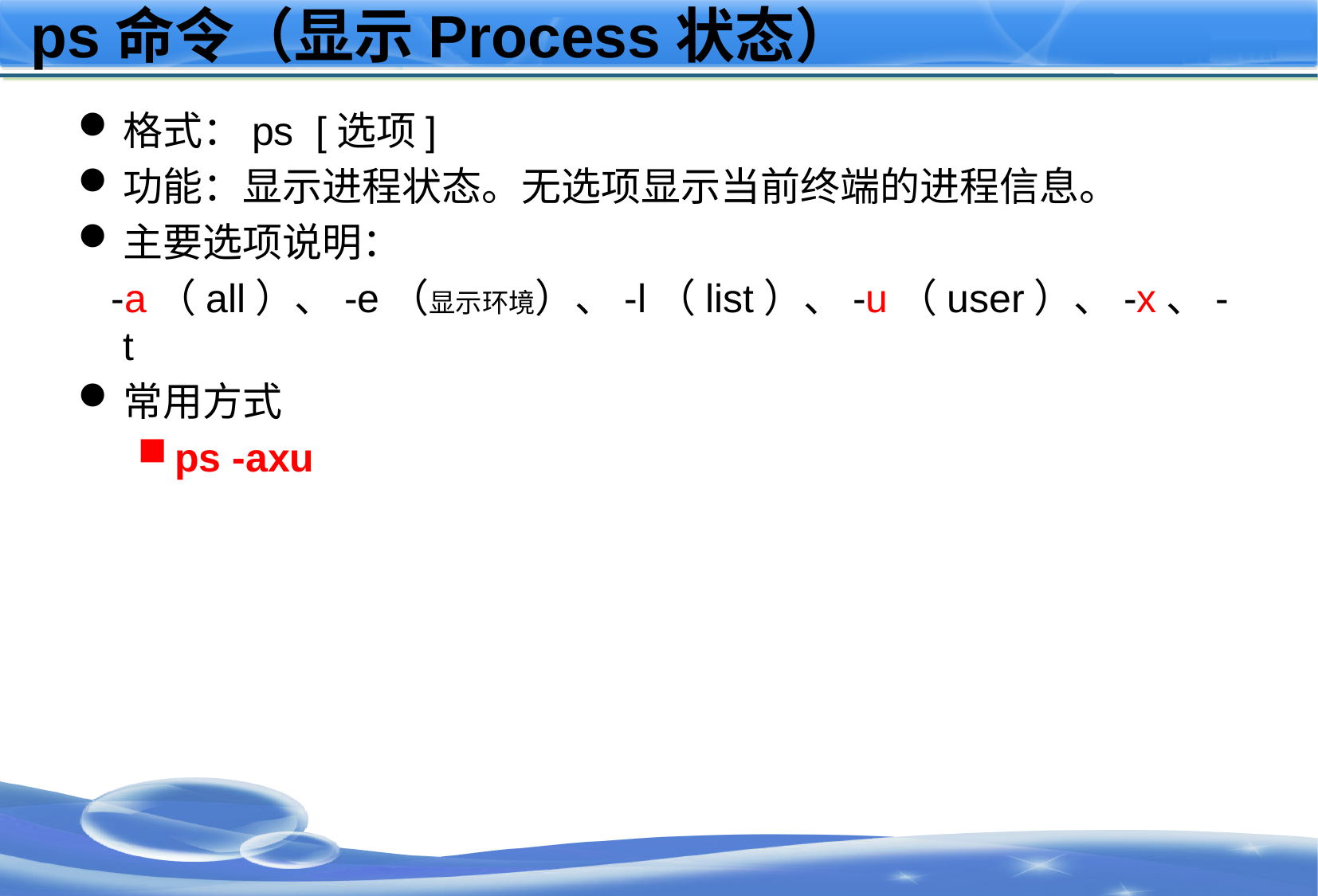

# ps命令（显示Process状态）
格式：ps  [选项]
功能：显示进程状态。无选项显示当前终端的进程信息。
主要选项说明：
   -a（all）、-e（显示环境）、-l（list）、-u（user）、-x、-t
常用方式
ps -axu